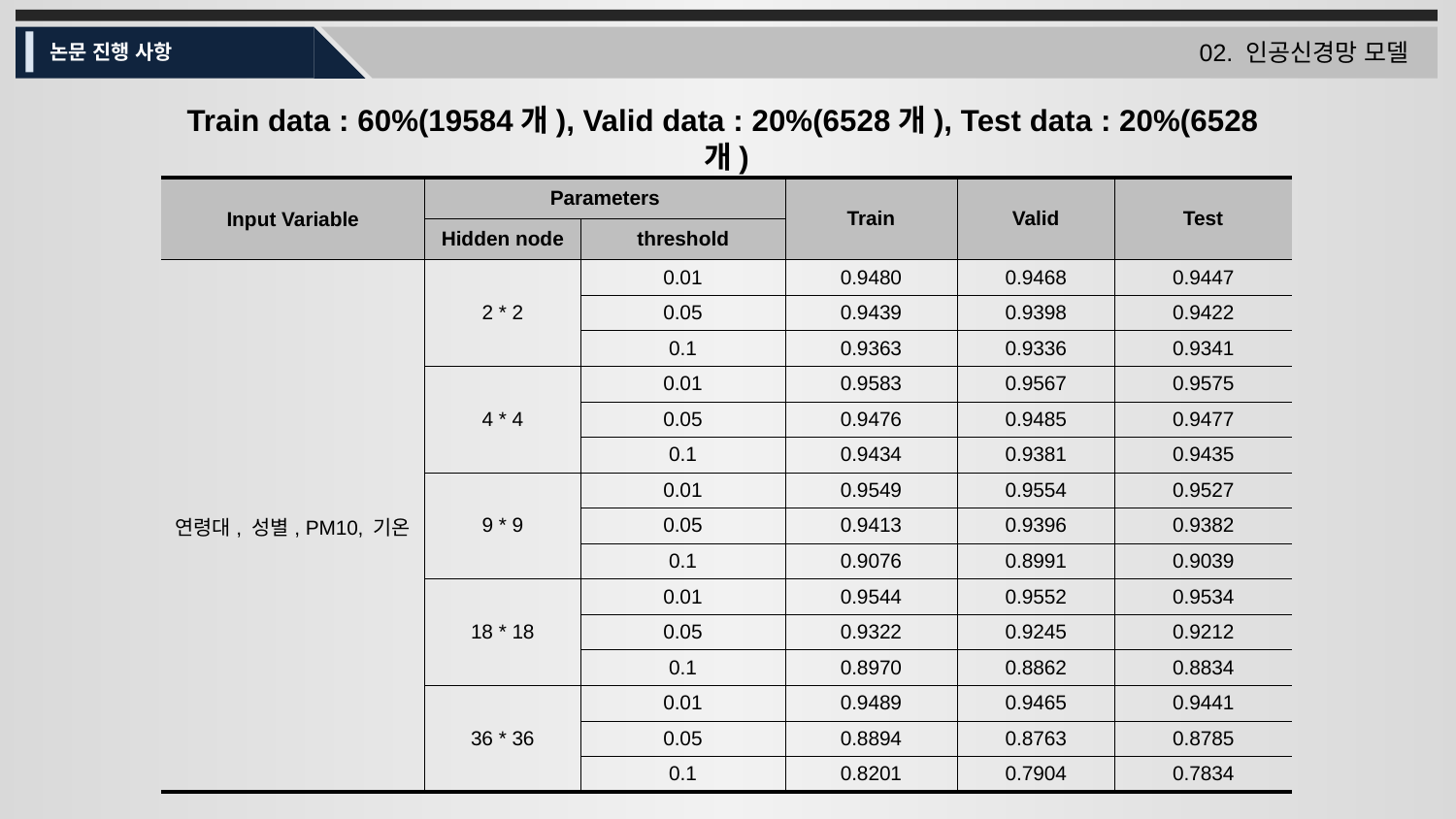

02. 인공신경망 모델

논문 진행 사항
Train data : 60%(19584개), Valid data : 20%(6528개), Test data : 20%(6528개)
| Input Variable | Parameters |  | Train | Valid | Test |
| --- | --- | --- | --- | --- | --- |
| Input Variable | Hidden node | threshold | R2 | R2 | R2 |
| 연령대, 성별, PM10, 기온 | 2 \* 2 | 0.01 | 0.9480 | 0.9468 | 0.9447 |
|  | 2 | 0.05 | 0.9439 | 0.9398 | 0.9422 |
|  | 3 | 0.1 | 0.9363 | 0.9336 | 0.9341 |
|  | 4 \* 4 | 0.01 | 0.9583 | 0.9567 | 0.9575 |
|  |  | 0.05 | 0.9476 | 0.9485 | 0.9477 |
|  | 2 | 0.1 | 0.9434 | 0.9381 | 0.9435 |
|  | 9 \* 9 | 0.01 | 0.9549 | 0.9554 | 0.9527 |
|  |  | 0.05 | 0.9413 | 0.9396 | 0.9382 |
|  | 2 | 0.1 | 0.9076 | 0.8991 | 0.9039 |
|  | 18 \* 18 | 0.01 | 0.9544 | 0.9552 | 0.9534 |
|  |  | 0.05 | 0.9322 | 0.9245 | 0.9212 |
|  |  | 0.1 | 0.8970 | 0.8862 | 0.8834 |
|  | 36 \* 36 | 0.01 | 0.9489 | 0.9465 | 0.9441 |
|  |  | 0.05 | 0.8894 | 0.8763 | 0.8785 |
|  |  | 0.1 | 0.8201 | 0.7904 | 0.7834 |